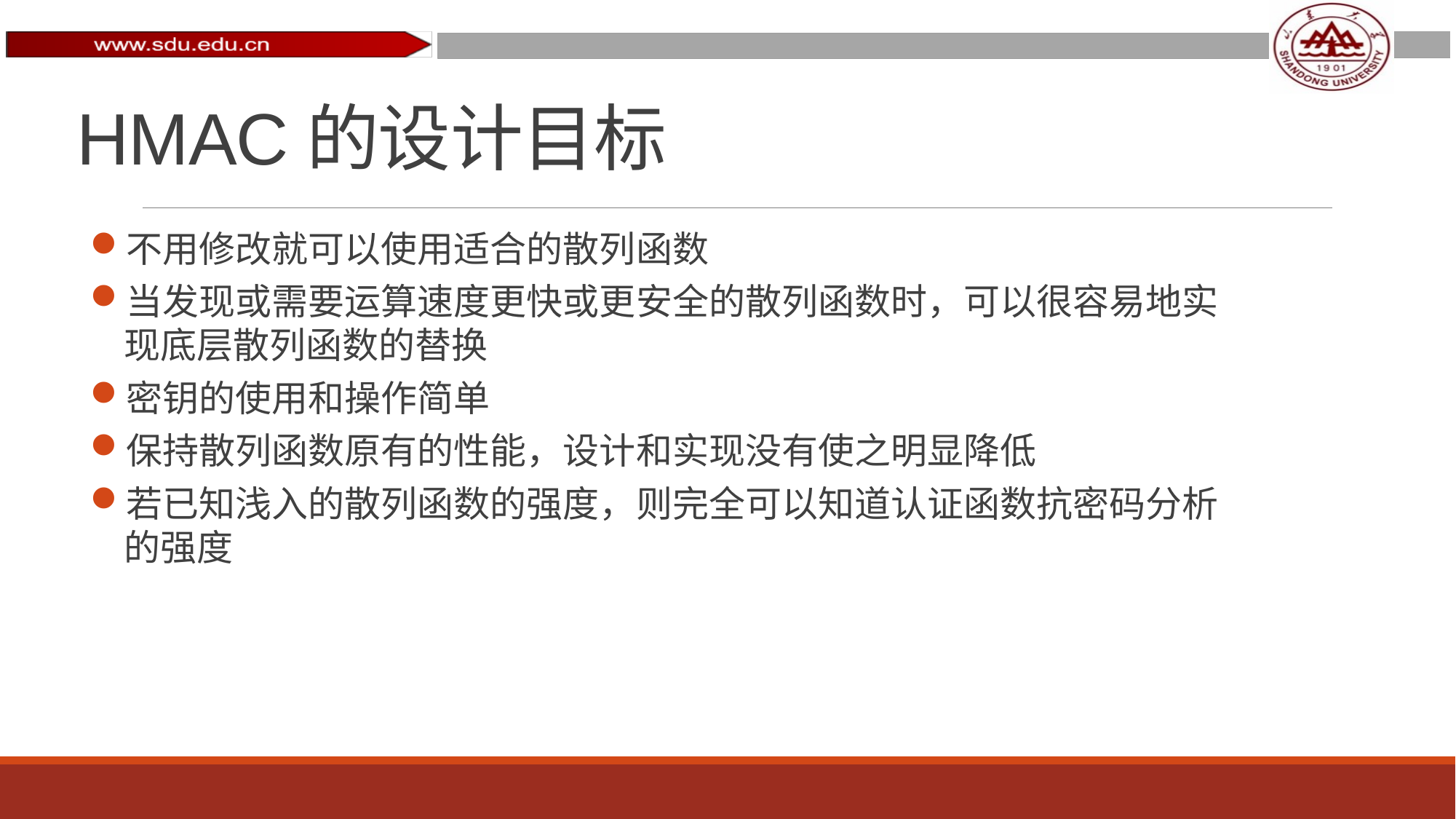

# HMAC的设计目标
不用修改就可以使用适合的散列函数
当发现或需要运算速度更快或更安全的散列函数时，可以很容易地实现底层散列函数的替换
密钥的使用和操作简单
保持散列函数原有的性能，设计和实现没有使之明显降低
若已知浅入的散列函数的强度，则完全可以知道认证函数抗密码分析的强度